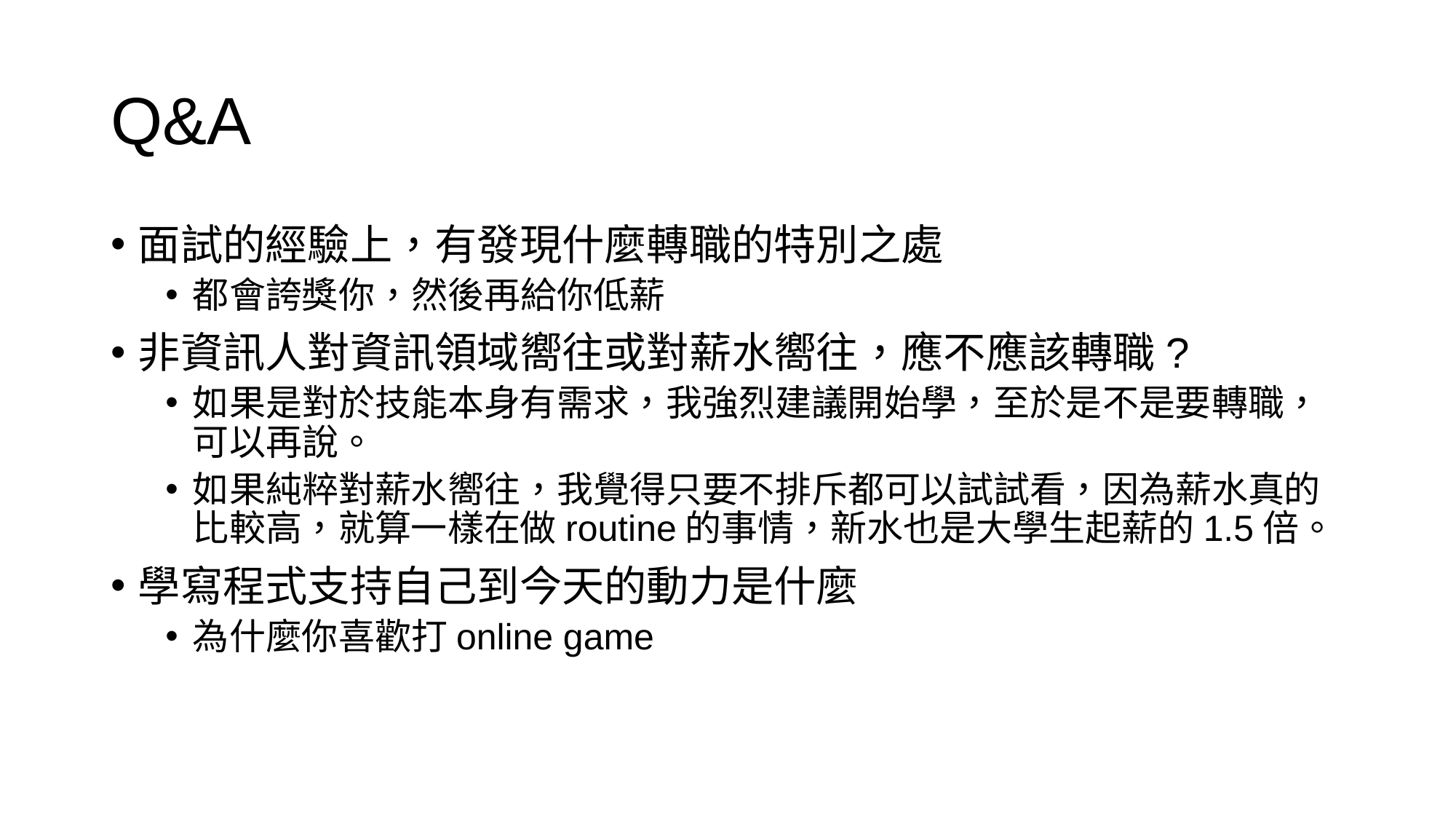

# Q&A
面試的經驗上，有發現什麼轉職的特別之處
都會誇獎你，然後再給你低薪
非資訊人對資訊領域嚮往或對薪水嚮往，應不應該轉職?
如果是對於技能本身有需求，我強烈建議開始學，至於是不是要轉職，可以再說。
如果純粹對薪水嚮往，我覺得只要不排斥都可以試試看，因為薪水真的比較高，就算一樣在做routine的事情，新水也是大學生起薪的1.5倍。
學寫程式支持自己到今天的動力是什麼
為什麼你喜歡打online game